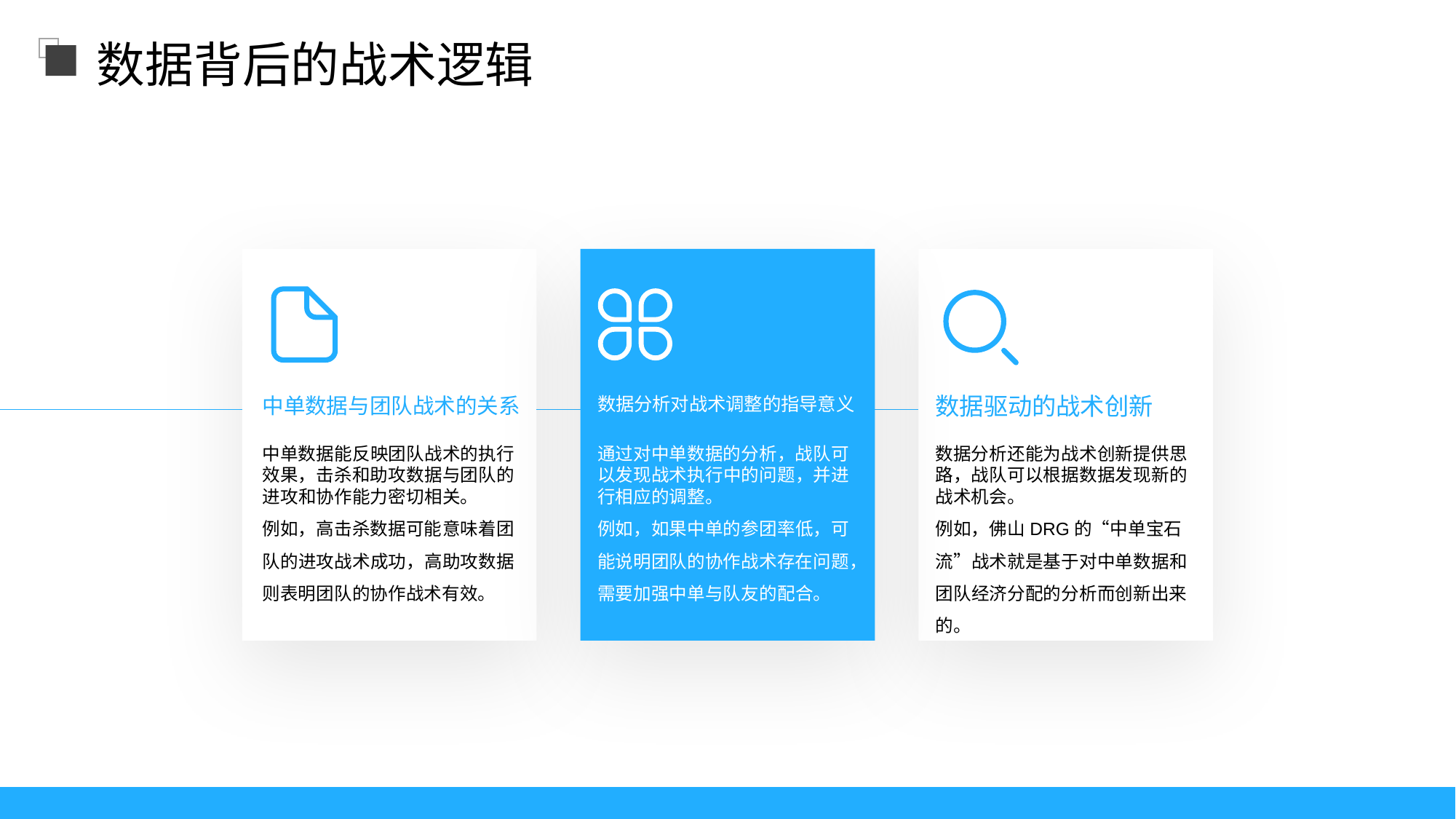

数据背后的战术逻辑

中单数据与团队战术的关系
数据分析对战术调整的指导意义
数据驱动的战术创新
中单数据能反映团队战术的执行效果，击杀和助攻数据与团队的进攻和协作能力密切相关。
例如，高击杀数据可能意味着团队的进攻战术成功，高助攻数据则表明团队的协作战术有效。
通过对中单数据的分析，战队可以发现战术执行中的问题，并进行相应的调整。
例如，如果中单的参团率低，可能说明团队的协作战术存在问题，需要加强中单与队友的配合。
数据分析还能为战术创新提供思路，战队可以根据数据发现新的战术机会。
例如，佛山DRG的“中单宝石流”战术就是基于对中单数据和团队经济分配的分析而创新出来的。